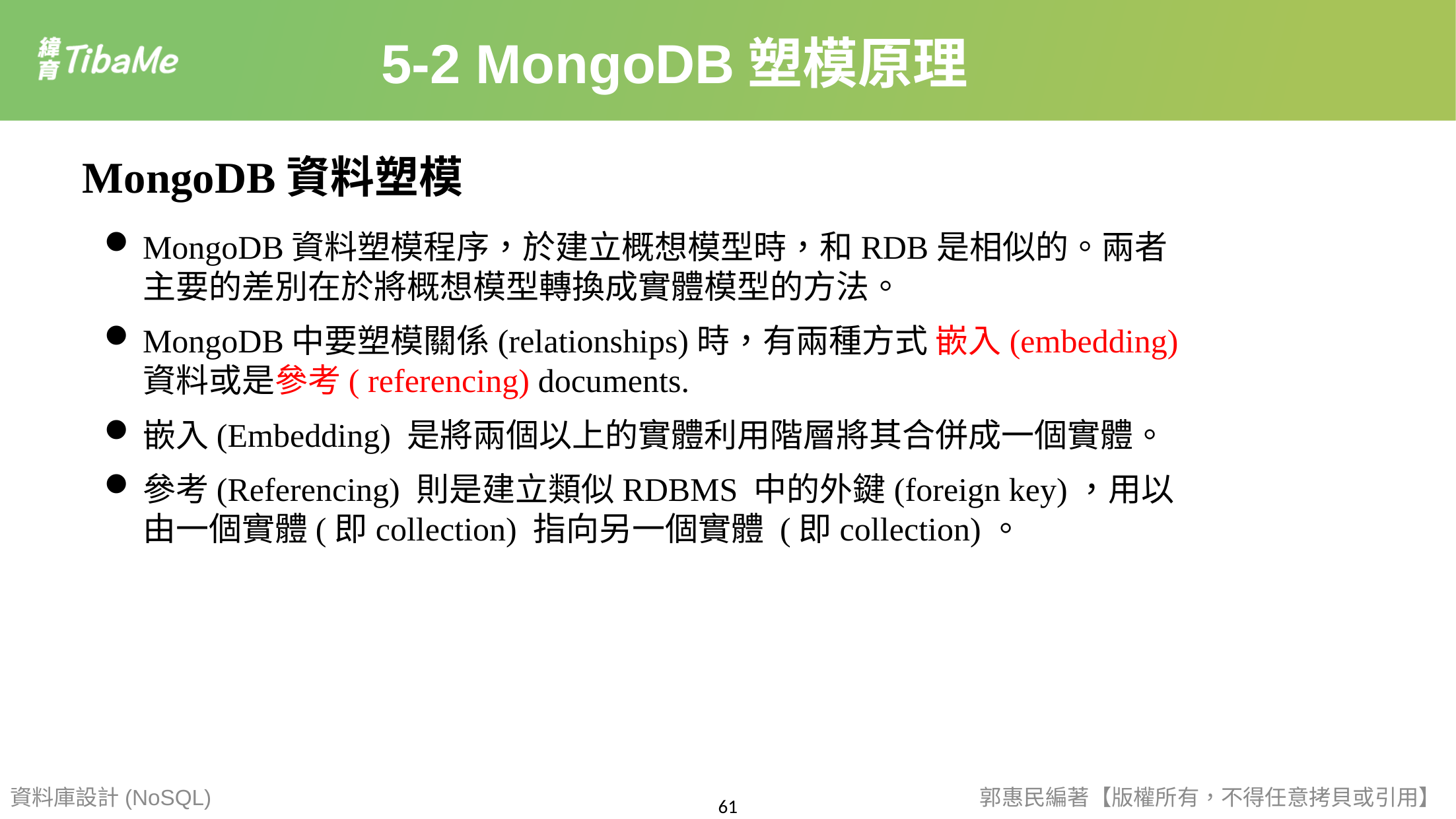

5-2 MongoDB塑模原理
 MongoDB資料塑模

MongoDB資料塑模程序，於建立概想模型時，和RDB是相似的。兩者主要的差別在於將概想模型轉換成實體模型的方法。
MongoDB中要塑模關係(relationships)時，有兩種方式 嵌入(embedding) 資料或是參考( referencing) documents.
嵌入(Embedding) 是將兩個以上的實體利用階層將其合併成一個實體。
參考(Referencing) 則是建立類似RDBMS 中的外鍵(foreign key)，用以由一個實體(即collection) 指向另一個實體 (即collection)。

資料庫設計(NoSQL)
郭惠民編著【版權所有，不得任意拷貝或引用】